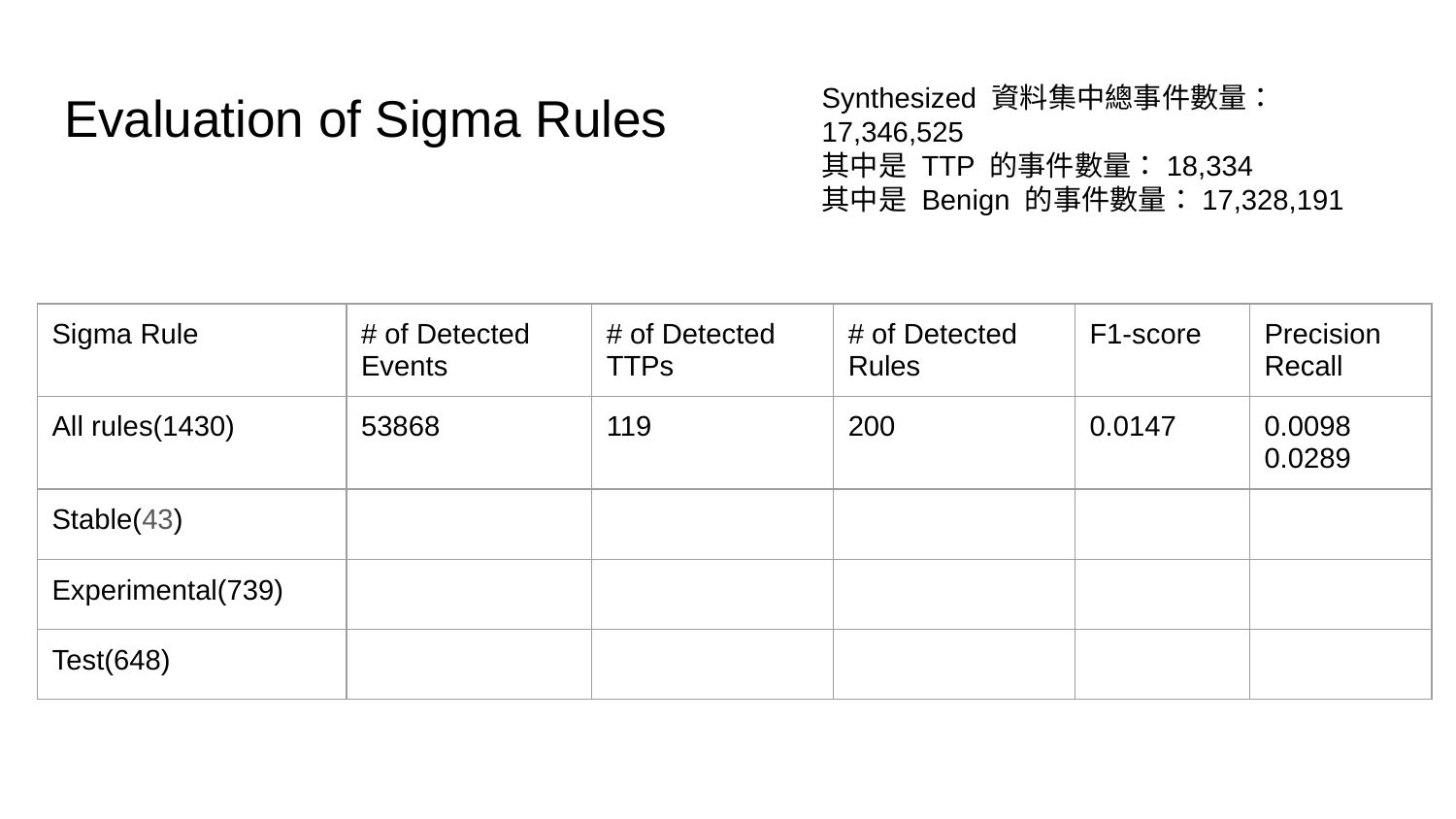

Synthesized 資料集中總事件數量：17,346,525
其中是 TTP 的事件數量：18,334
其中是 Benign 的事件數量：17,328,191
# Evaluation of Sigma Rules
| Sigma Rule | # of Detected Events | # of Detected TTPs | # of Detected Rules | F1-score | Precision Recall |
| --- | --- | --- | --- | --- | --- |
| All rules(1430) | 53868 | 119 | 200 | 0.0147 | 0.0098 0.0289 |
| Stable(43) |  |  |  |  |  |
| Experimental(739) |  |  |  |  |  |
| Test(648) |  |  |  |  |  |